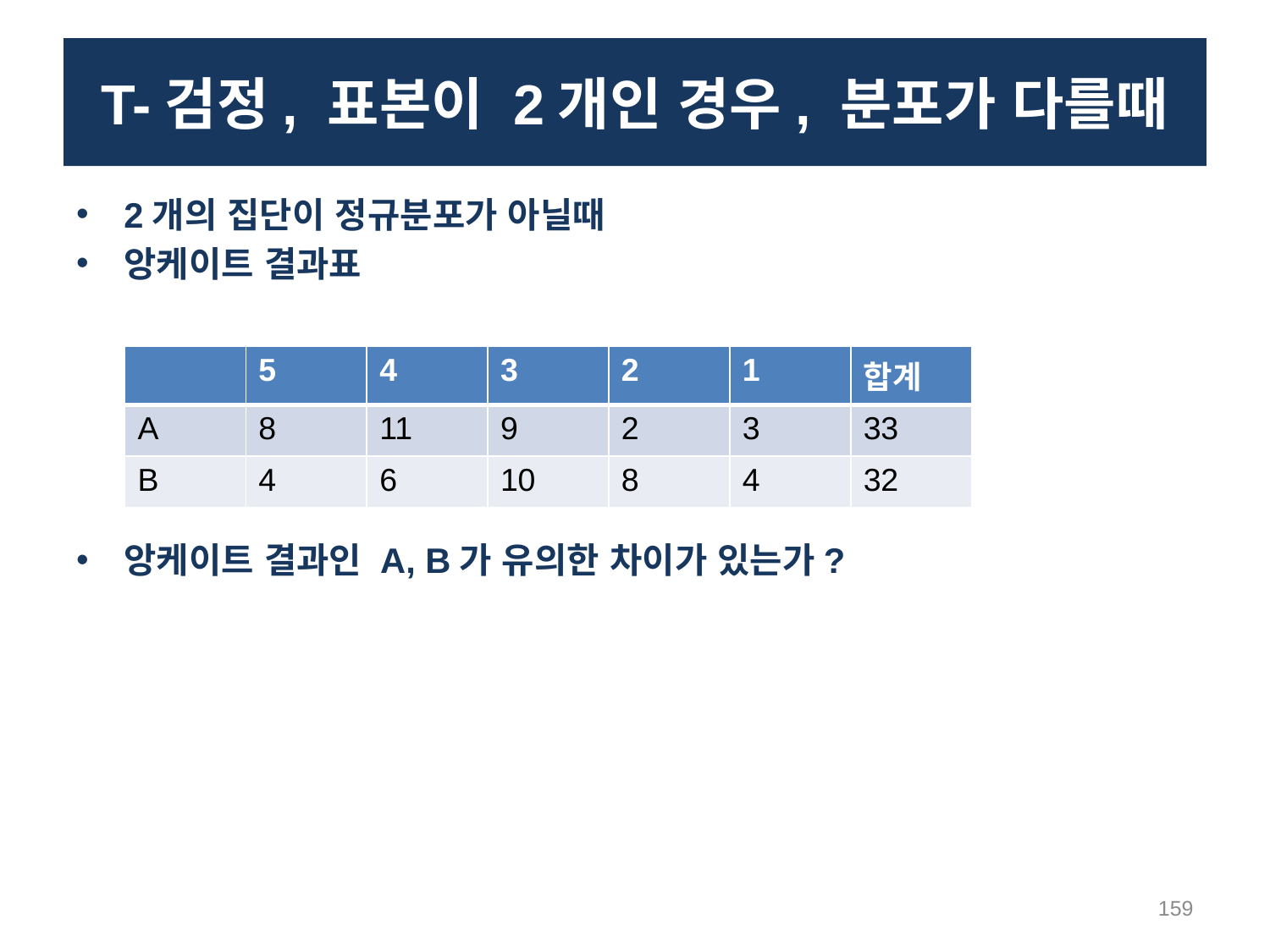

# T-검정, 표본이 2개인 경우, 분포가 다를때
2개의 집단이 정규분포가 아닐때
앙케이트 결과표

앙케이트 결과인 A, B가 유의한 차이가 있는가?
|  | 5 | 4 | 3 | 2 | 1 | 합계 |
| --- | --- | --- | --- | --- | --- | --- |
| A | 8 | 11 | 9 | 2 | 3 | 33 |
| B | 4 | 6 | 10 | 8 | 4 | 32 |
159